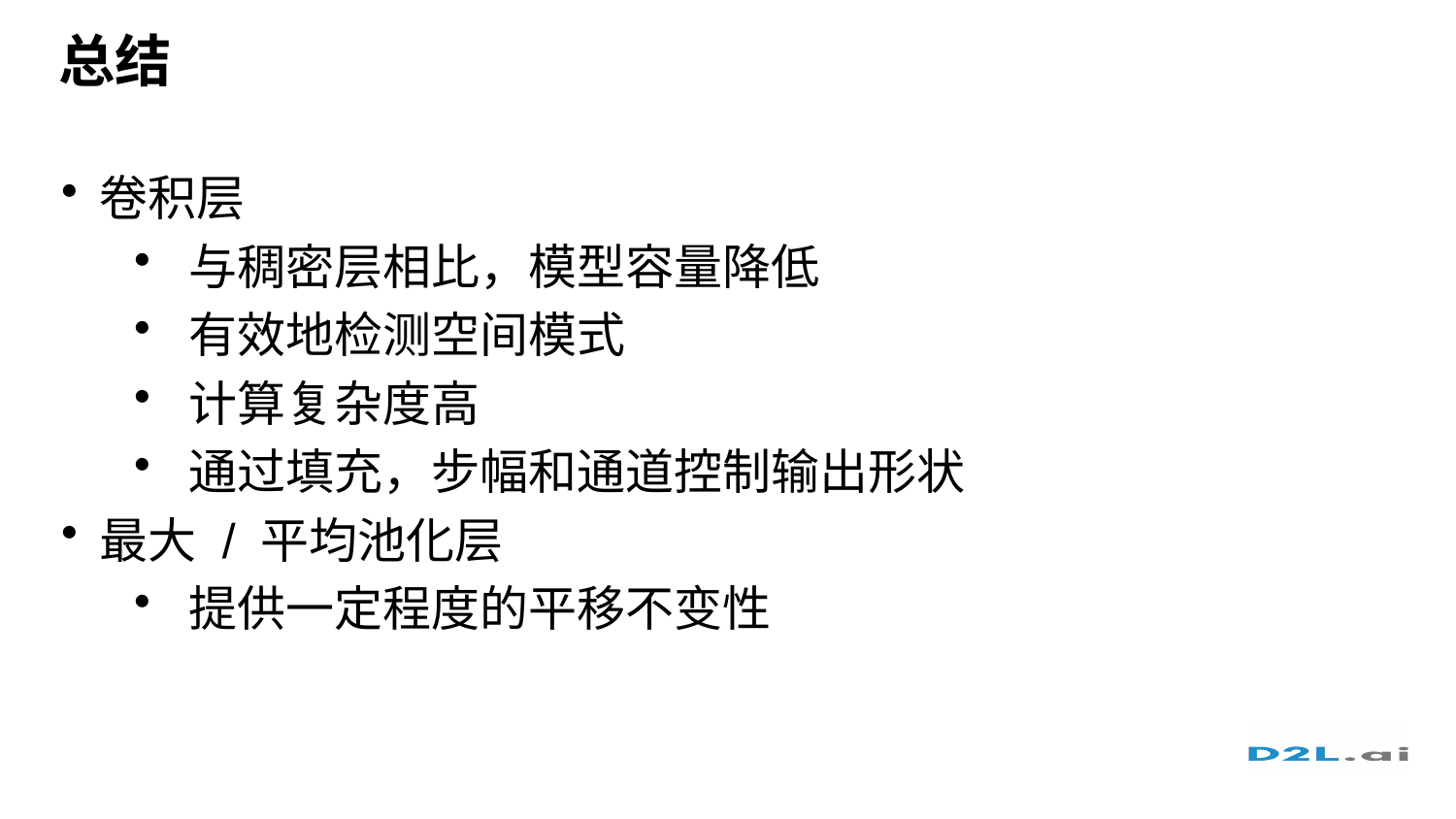

# 总结
卷积层
与稠密层相比，模型容量降低
有效地检测空间模式
计算复杂度高
通过填充，步幅和通道控制输出形状
最大 / 平均池化层
提供一定程度的平移不变性